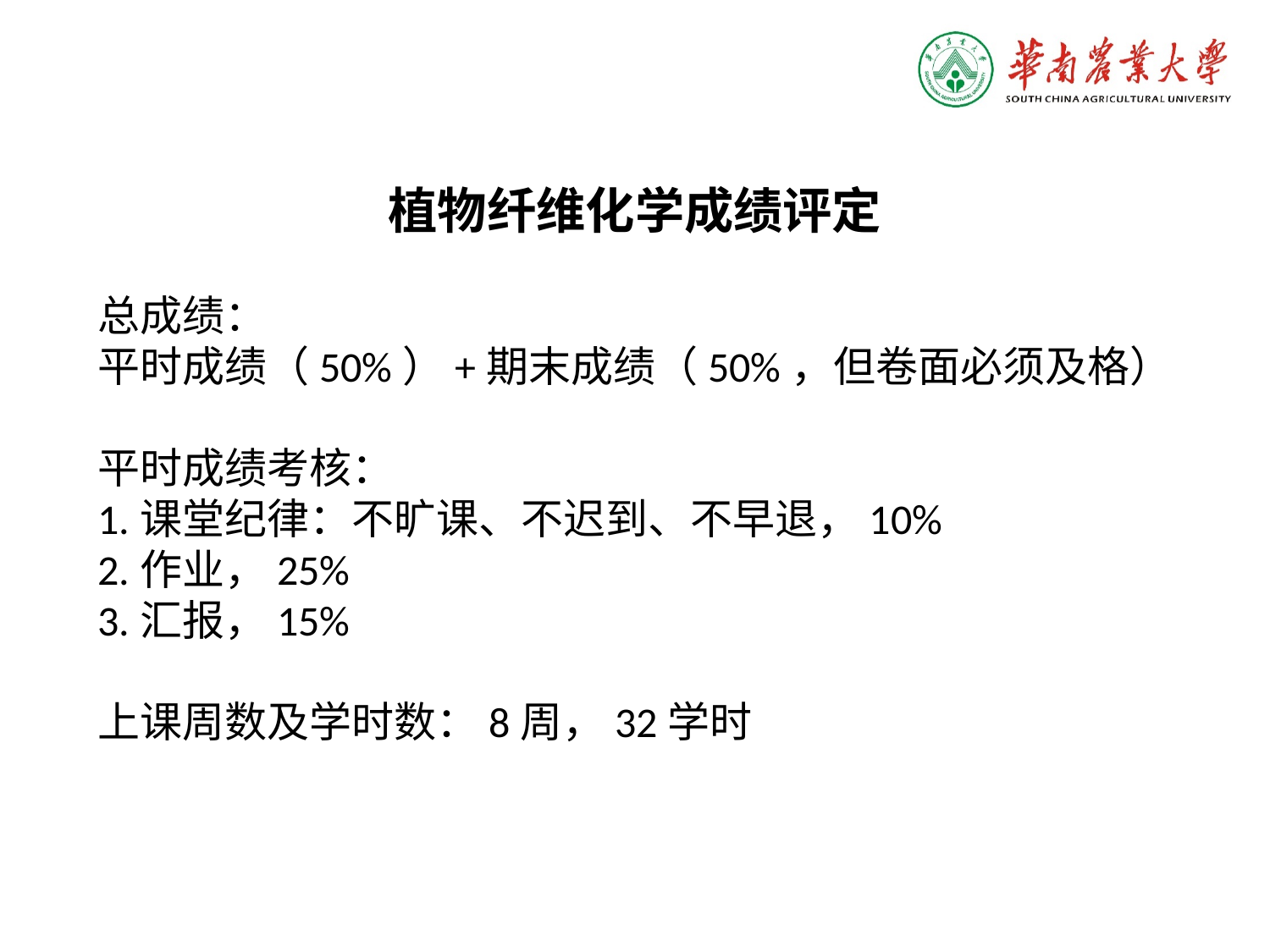

植物纤维化学成绩评定

总成绩：
平时成绩（50%）+期末成绩（50%，但卷面必须及格）

平时成绩考核：
1.课堂纪律：不旷课、不迟到、不早退，10%
2.作业，25%
3.汇报，15%

上课周数及学时数：8周，32学时